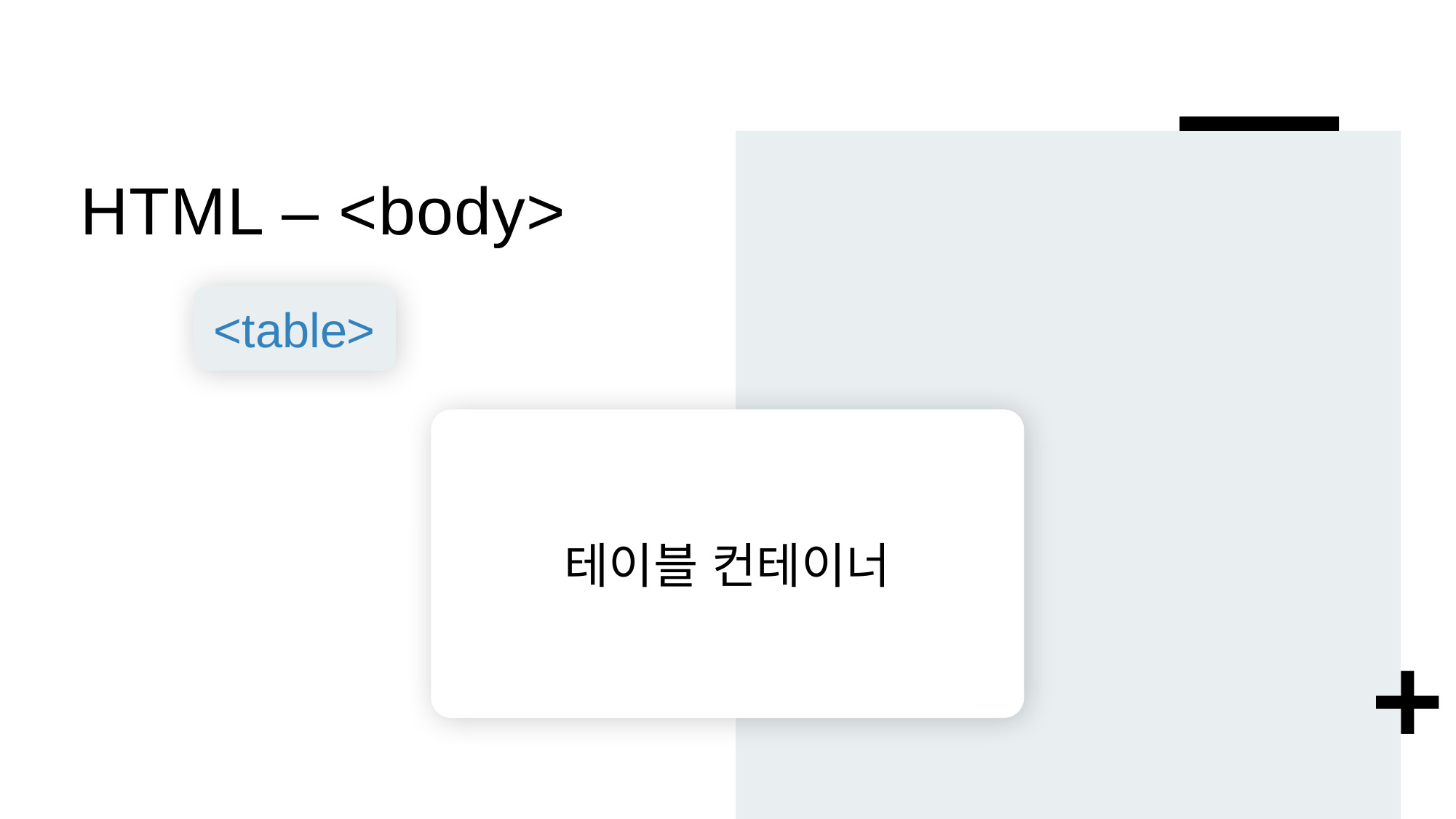

# HTML – <body>
<table>
테이블 컨테이너